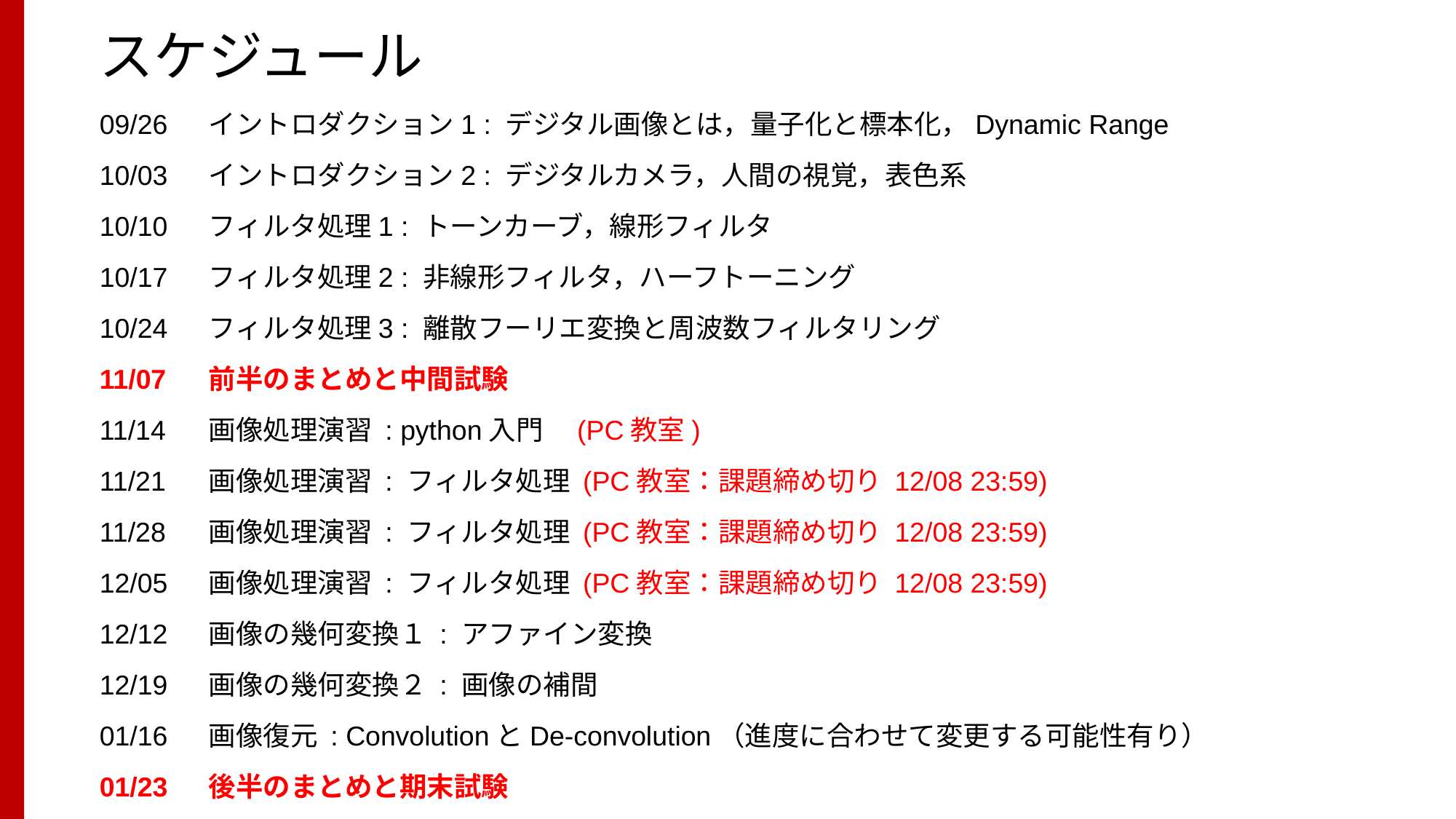

# スケジュール
09/26	イントロダクション1 : デジタル画像とは，量子化と標本化，Dynamic Range
10/03	イントロダクション2 : デジタルカメラ，人間の視覚，表色系
10/10	フィルタ処理1 : トーンカーブ，線形フィルタ
10/17	フィルタ処理2 : 非線形フィルタ，ハーフトーニング
10/24	フィルタ処理3 : 離散フーリエ変換と周波数フィルタリング
11/07	前半のまとめと中間試験
11/14	画像処理演習 : python入門　(PC教室)
11/21	画像処理演習 : フィルタ処理 (PC教室：課題締め切り 12/08 23:59)
11/28	画像処理演習 : フィルタ処理 (PC教室：課題締め切り 12/08 23:59)
12/05	画像処理演習 : フィルタ処理 (PC教室：課題締め切り 12/08 23:59)
12/12	画像の幾何変換１ : アファイン変換
12/19	画像の幾何変換２ : 画像の補間
01/16 	画像復元 : ConvolutionとDe-convolution（進度に合わせて変更する可能性有り）
01/23 	後半のまとめと期末試験